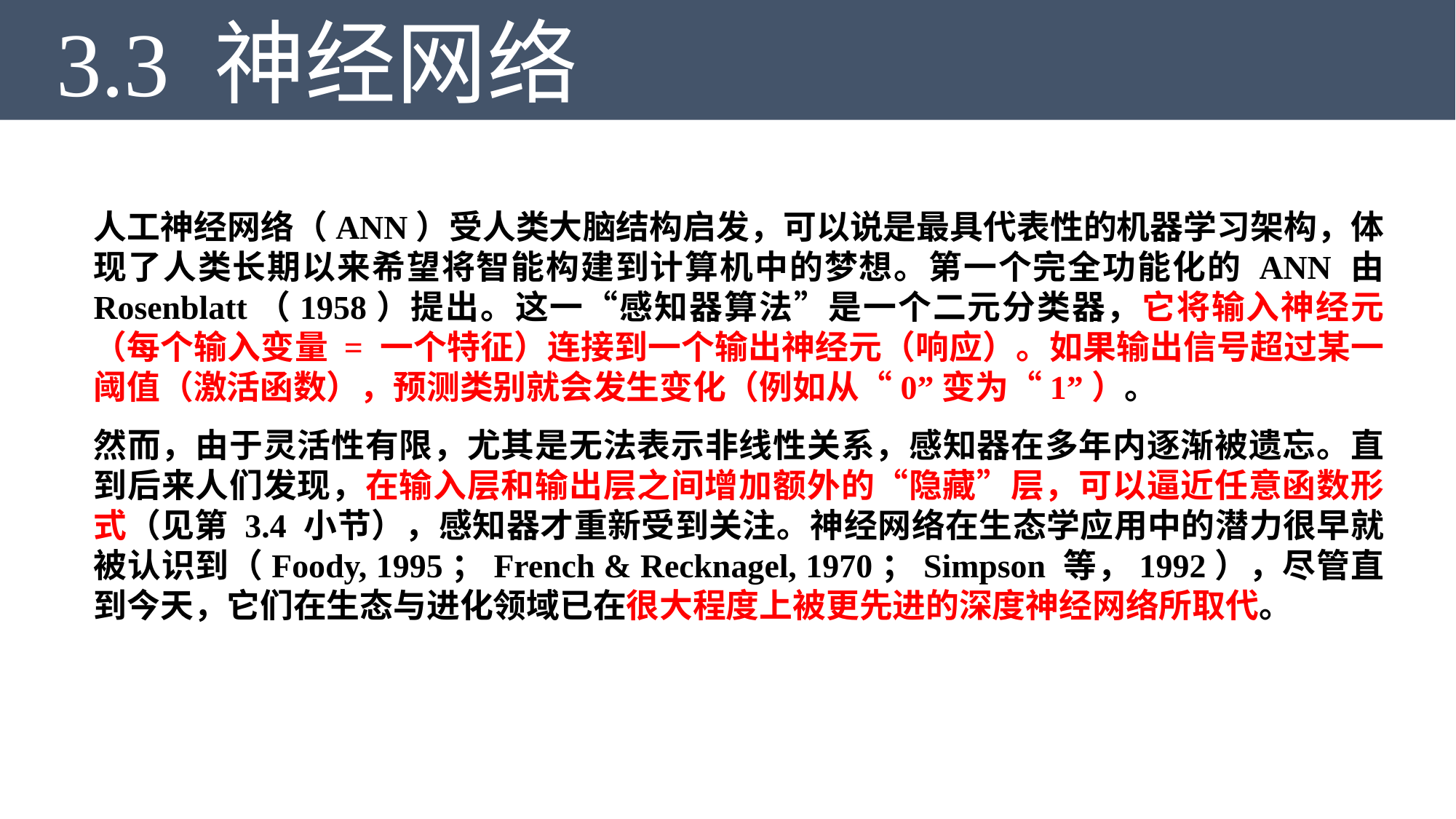

3.3 神经网络
人工神经网络（ANN）受人类大脑结构启发，可以说是最具代表性的机器学习架构，体现了人类长期以来希望将智能构建到计算机中的梦想。第一个完全功能化的 ANN 由 Rosenblatt（1958）提出。这一“感知器算法”是一个二元分类器，它将输入神经元（每个输入变量 = 一个特征）连接到一个输出神经元（响应）。如果输出信号超过某一阈值（激活函数），预测类别就会发生变化（例如从“0”变为“1”）。
然而，由于灵活性有限，尤其是无法表示非线性关系，感知器在多年内逐渐被遗忘。直到后来人们发现，在输入层和输出层之间增加额外的“隐藏”层，可以逼近任意函数形式（见第 3.4 小节），感知器才重新受到关注。神经网络在生态学应用中的潜力很早就被认识到（Foody, 1995；French & Recknagel, 1970；Simpson 等，1992），尽管直到今天，它们在生态与进化领域已在很大程度上被更先进的深度神经网络所取代。